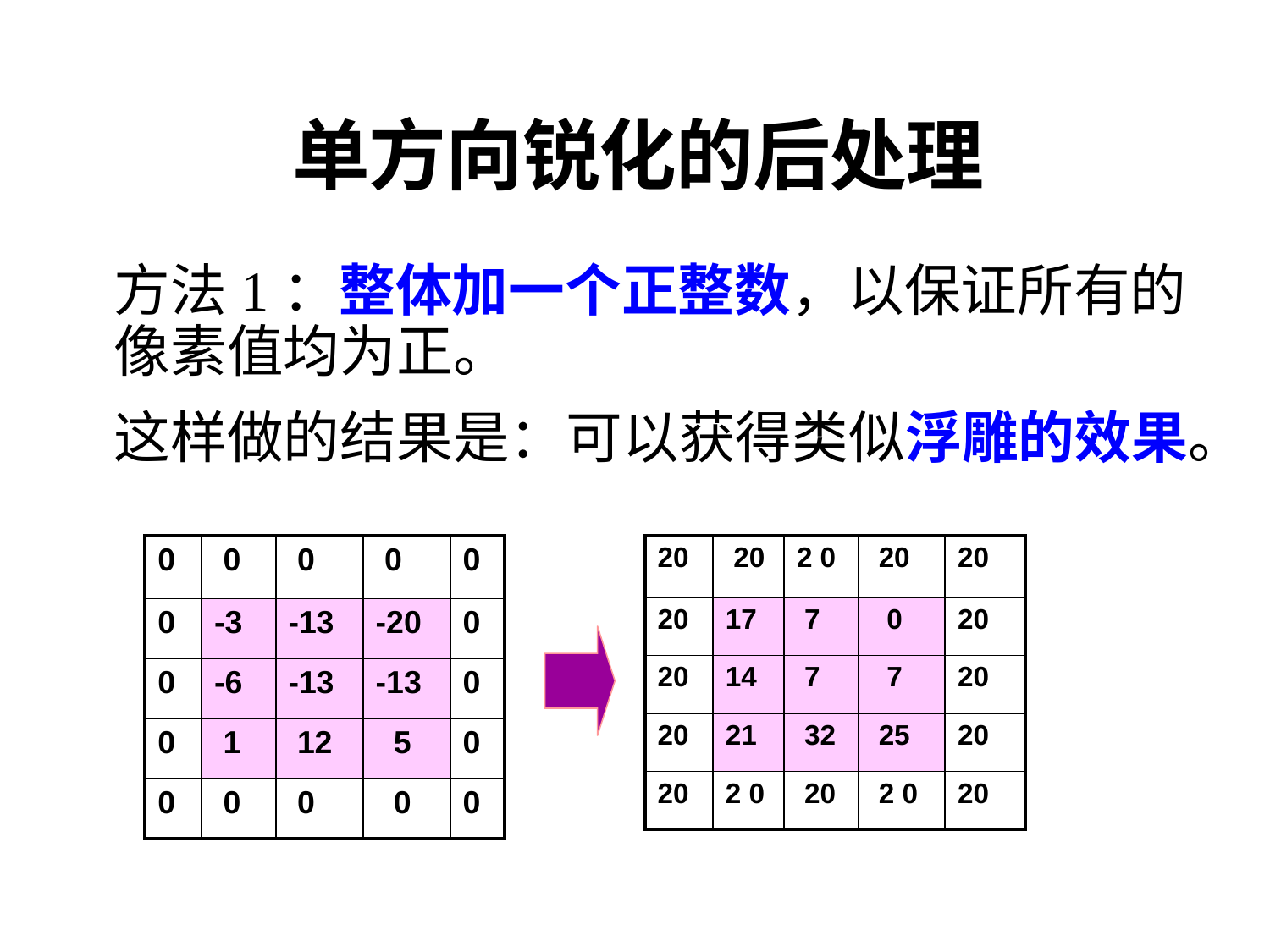

# 单方向锐化的后处理
方法1：整体加一个正整数，以保证所有的像素值均为正。
这样做的结果是：可以获得类似浮雕的效果。
| 0 | 0 | 0 | 0 | 0 |
| --- | --- | --- | --- | --- |
| 0 | -3 | -13 | -20 | 0 |
| 0 | -6 | -13 | -13 | 0 |
| 0 | 1 | 12 | 5 | 0 |
| 0 | 0 | 0 | 0 | 0 |
| 20 | 20 | 2 0 | 20 | 20 |
| --- | --- | --- | --- | --- |
| 20 | 17 | 7 | 0 | 20 |
| 20 | 14 | 7 | 7 | 20 |
| 20 | 21 | 32 | 25 | 20 |
| 20 | 2 0 | 20 | 2 0 | 20 |